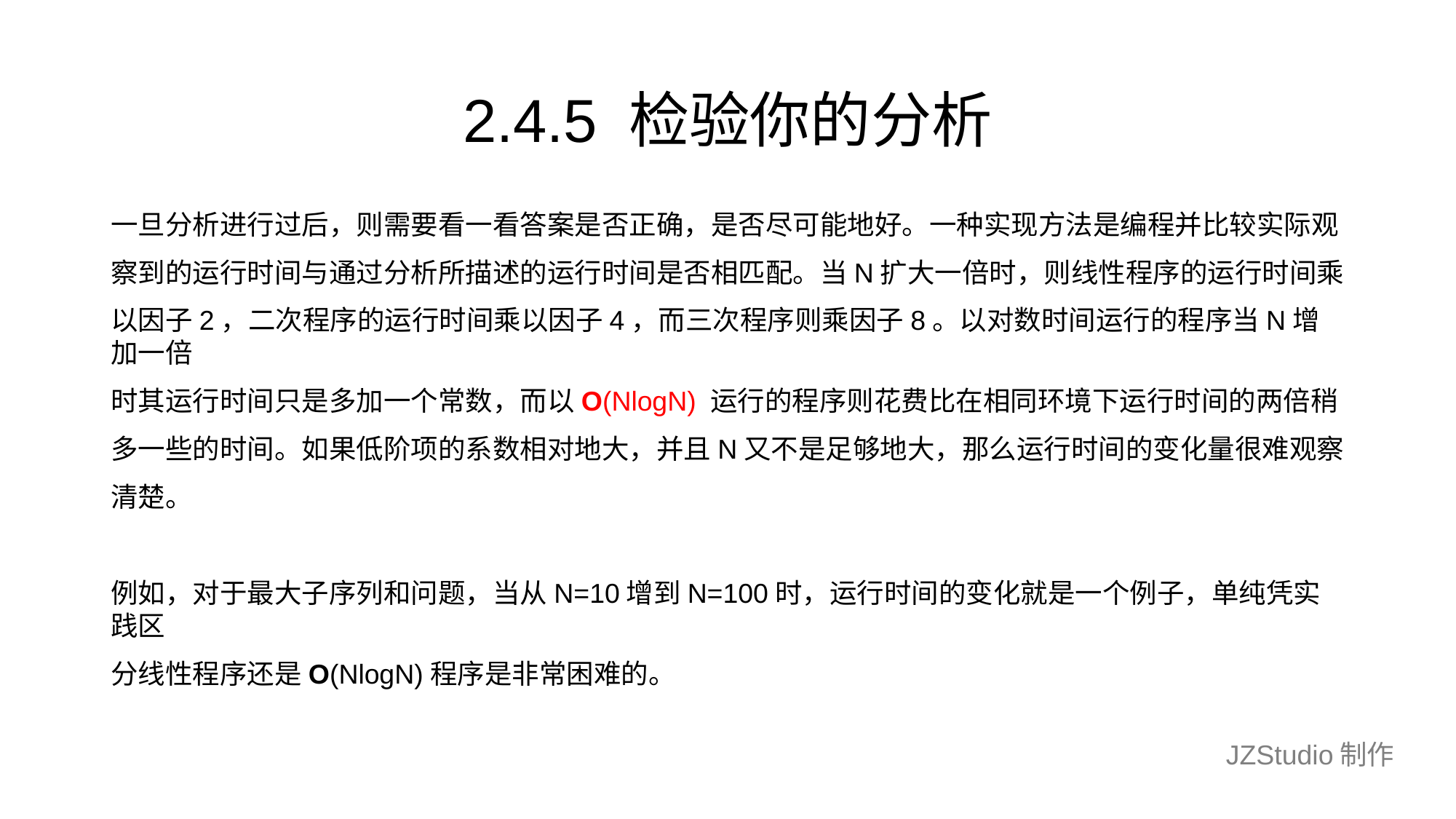

# 2.4.5 检验你的分析
一旦分析进行过后，则需要看一看答案是否正确，是否尽可能地好。一种实现方法是编程并比较实际观
察到的运行时间与通过分析所描述的运行时间是否相匹配。当N扩大一倍时，则线性程序的运行时间乘
以因子2，二次程序的运行时间乘以因子4，而三次程序则乘因子8。以对数时间运行的程序当N增加一倍
时其运行时间只是多加一个常数，而以O(NlogN) 运行的程序则花费比在相同环境下运行时间的两倍稍
多一些的时间。如果低阶项的系数相对地大，并且N又不是足够地大，那么运行时间的变化量很难观察
清楚。

例如，对于最大子序列和问题，当从N=10增到N=100时，运行时间的变化就是一个例子，单纯凭实践区
分线性程序还是O(NlogN)程序是非常困难的。